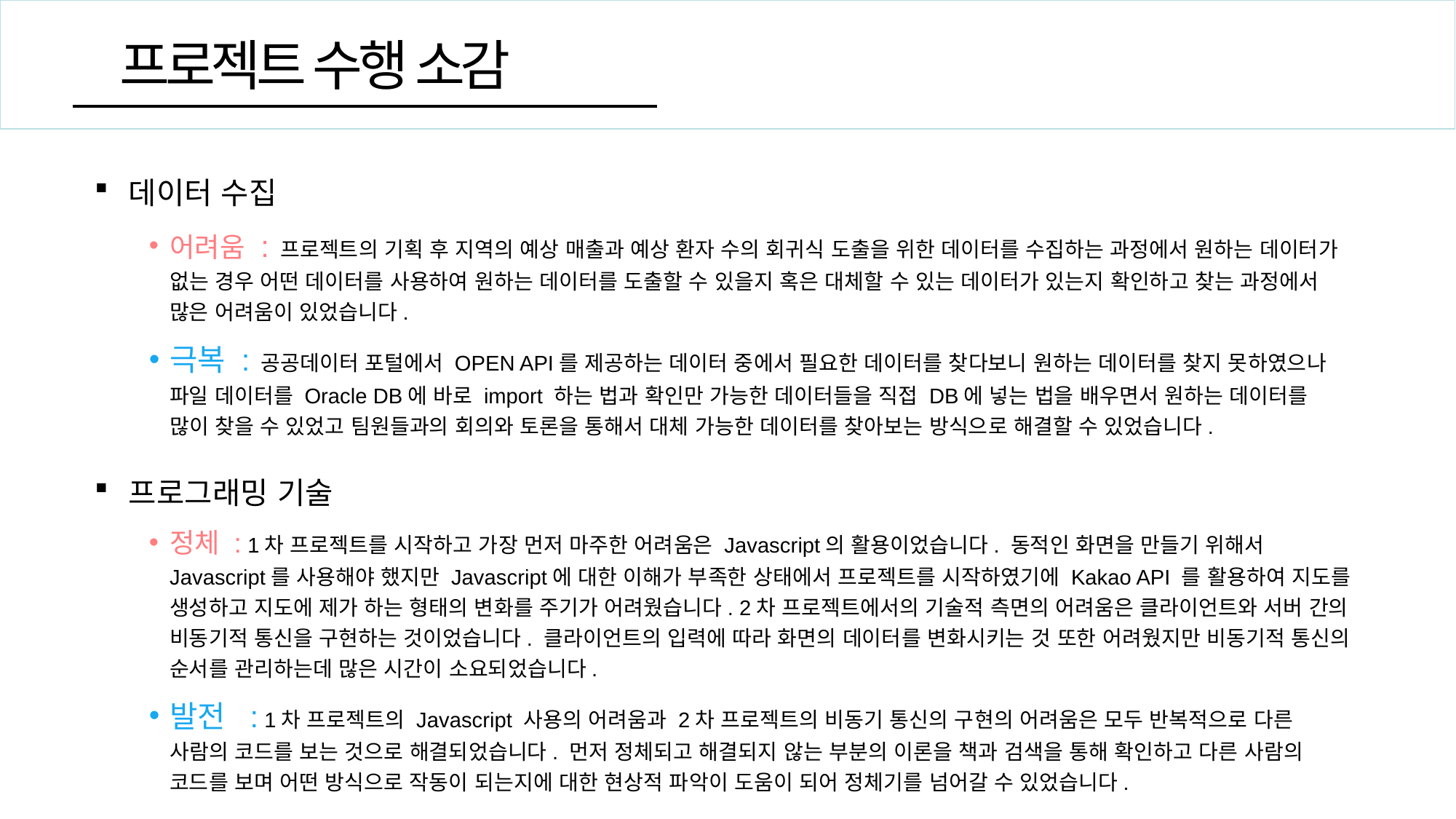

프로젝트 수행 소감
데이터 수집
어려움 : 프로젝트의 기획 후 지역의 예상 매출과 예상 환자 수의 회귀식 도출을 위한 데이터를 수집하는 과정에서 원하는 데이터가 없는 경우 어떤 데이터를 사용하여 원하는 데이터를 도출할 수 있을지 혹은 대체할 수 있는 데이터가 있는지 확인하고 찾는 과정에서 많은 어려움이 있었습니다.
극복 : 공공데이터 포털에서 OPEN API를 제공하는 데이터 중에서 필요한 데이터를 찾다보니 원하는 데이터를 찾지 못하였으나 파일 데이터를 Oracle DB에 바로 import 하는 법과 확인만 가능한 데이터들을 직접 DB에 넣는 법을 배우면서 원하는 데이터를 많이 찾을 수 있었고 팀원들과의 회의와 토론을 통해서 대체 가능한 데이터를 찾아보는 방식으로 해결할 수 있었습니다.
프로그래밍 기술
정체 : 1차 프로젝트를 시작하고 가장 먼저 마주한 어려움은 Javascript의 활용이었습니다. 동적인 화면을 만들기 위해서 Javascript를 사용해야 했지만 Javascript에 대한 이해가 부족한 상태에서 프로젝트를 시작하였기에 Kakao API 를 활용하여 지도를 생성하고 지도에 제가 하는 형태의 변화를 주기가 어려웠습니다. 2차 프로젝트에서의 기술적 측면의 어려움은 클라이언트와 서버 간의 비동기적 통신을 구현하는 것이었습니다. 클라이언트의 입력에 따라 화면의 데이터를 변화시키는 것 또한 어려웠지만 비동기적 통신의 순서를 관리하는데 많은 시간이 소요되었습니다.
발전  : 1차 프로젝트의 Javascript 사용의 어려움과 2차 프로젝트의 비동기 통신의 구현의 어려움은 모두 반복적으로 다른 사람의 코드를 보는 것으로 해결되었습니다. 먼저 정체되고 해결되지 않는 부분의 이론을 책과 검색을 통해 확인하고 다른 사람의 코드를 보며 어떤 방식으로 작동이 되는지에 대한 현상적 파악이 도움이 되어 정체기를 넘어갈 수 있었습니다.